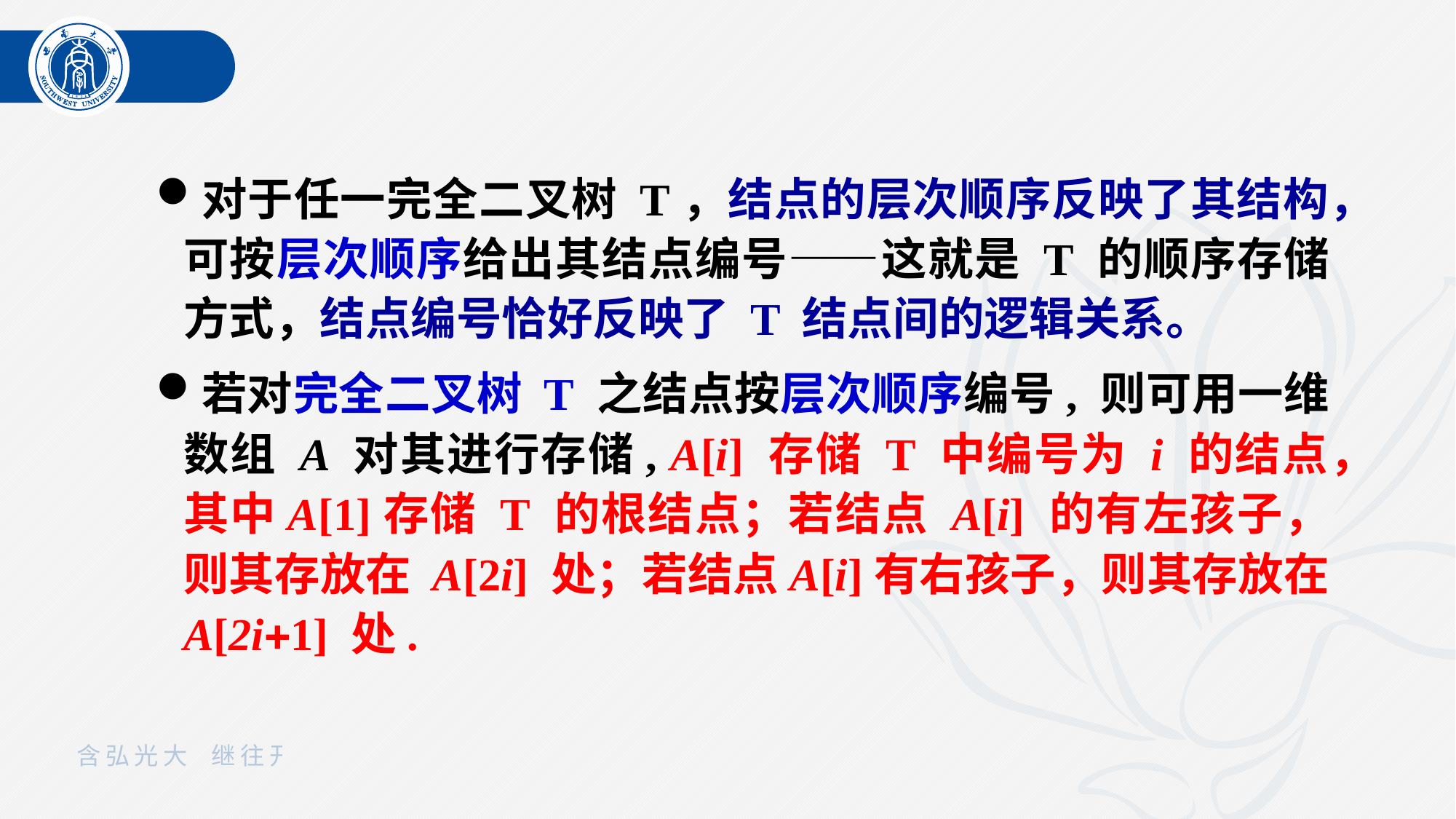

对于任一完全二叉树 T，结点的层次顺序反映了其结构，可按层次顺序给出其结点编号——这就是 T 的顺序存储方式，结点编号恰好反映了 T 结点间的逻辑关系。
若对完全二叉树 T 之结点按层次顺序编号, 则可用一维数组 A 对其进行存储, A[i] 存储 T 中编号为 i 的结点，其中A[1]存储 T 的根结点；若结点 A[i] 的有左孩子，则其存放在 A[2i] 处；若结点A[i]有右孩子，则其存放在 A[2i+1] 处.